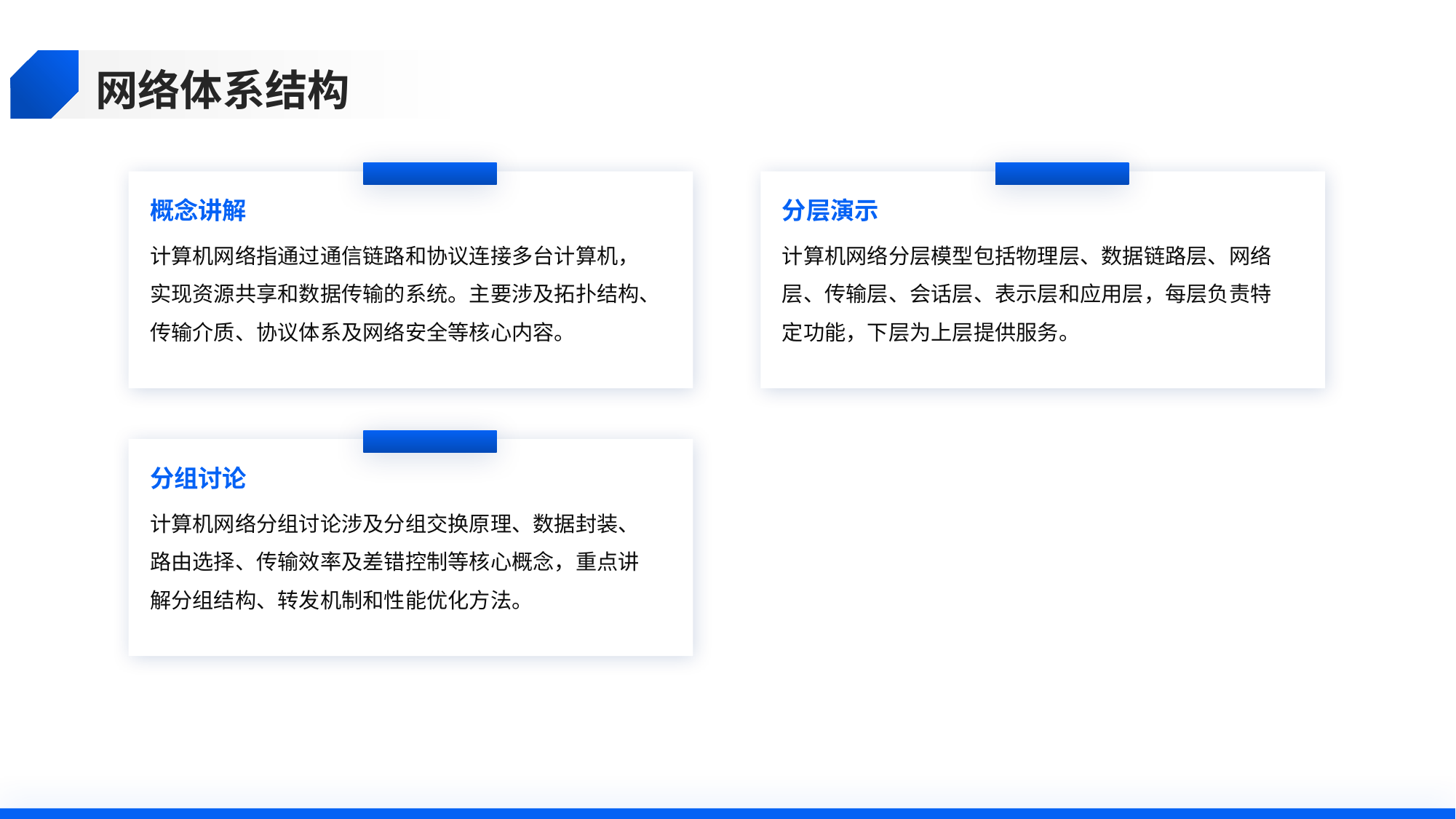

网络体系结构

概念讲解
分层演示
计算机网络指通过通信链路和协议连接多台计算机，实现资源共享和数据传输的系统。主要涉及拓扑结构、传输介质、协议体系及网络安全等核心内容。
计算机网络分层模型包括物理层、数据链路层、网络层、传输层、会话层、表示层和应用层，每层负责特定功能，下层为上层提供服务。

分组讨论
计算机网络分组讨论涉及分组交换原理、数据封装、路由选择、传输效率及差错控制等核心概念，重点讲解分组结构、转发机制和性能优化方法。